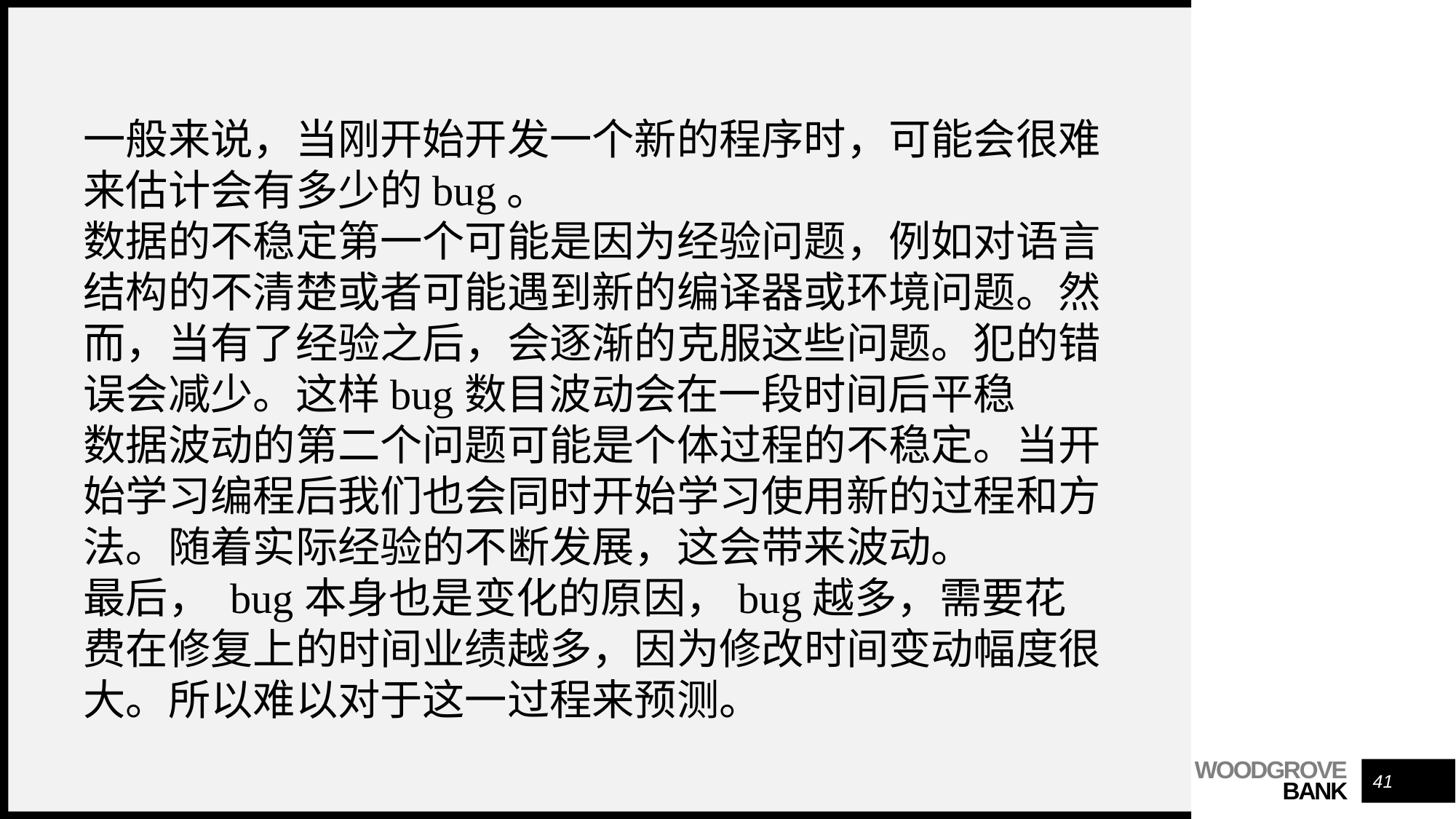

一般来说，当刚开始开发一个新的程序时，可能会很难来估计会有多少的bug。
数据的不稳定第一个可能是因为经验问题，例如对语言结构的不清楚或者可能遇到新的编译器或环境问题。然而，当有了经验之后，会逐渐的克服这些问题。犯的错误会减少。这样bug数目波动会在一段时间后平稳
数据波动的第二个问题可能是个体过程的不稳定。当开始学习编程后我们也会同时开始学习使用新的过程和方法。随着实际经验的不断发展，这会带来波动。
最后， bug本身也是变化的原因，bug越多，需要花费在修复上的时间业绩越多，因为修改时间变动幅度很大。所以难以对于这一过程来预测。

41